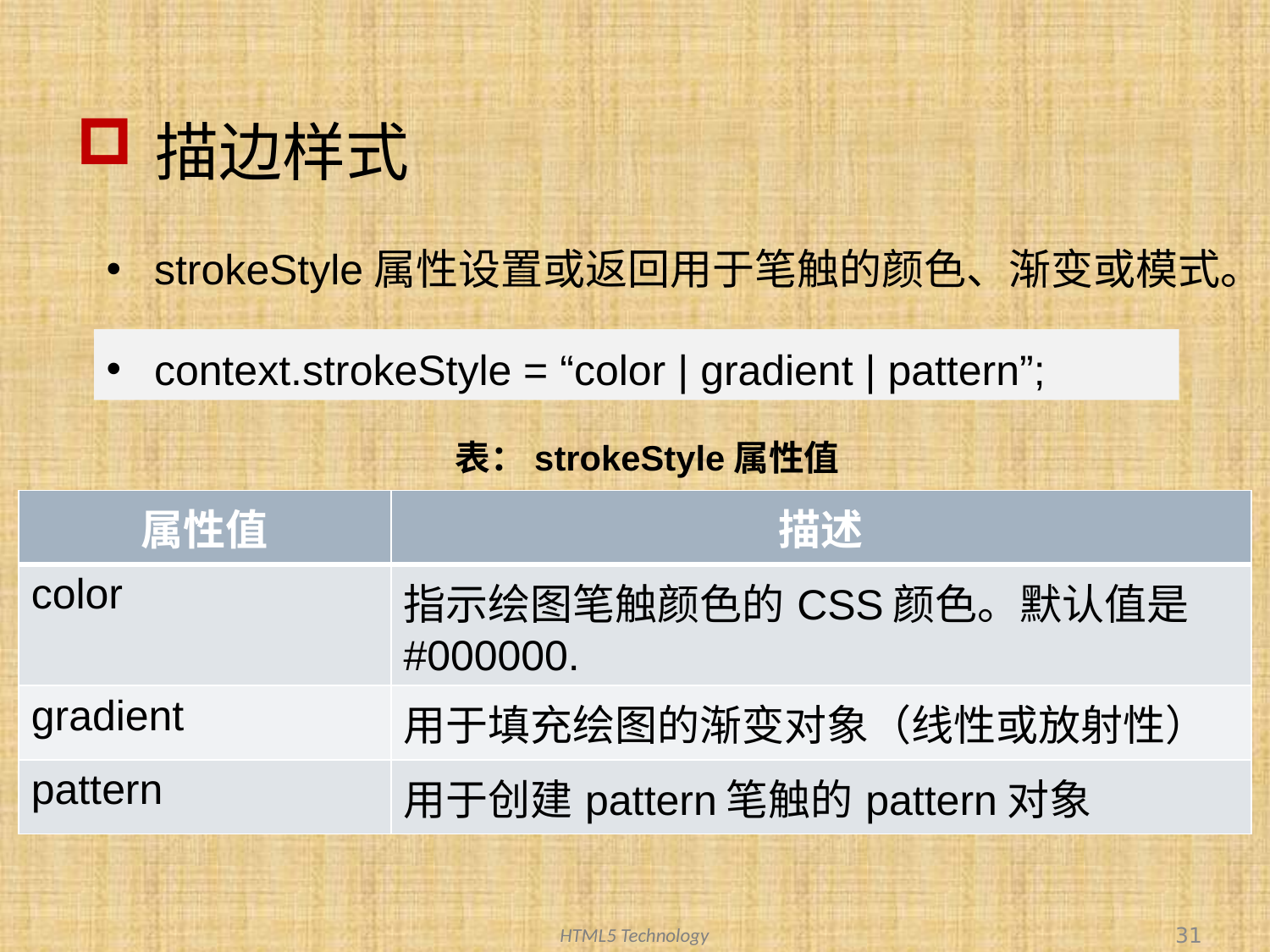

# 描边样式
strokeStyle属性设置或返回用于笔触的颜色、渐变或模式。
context.strokeStyle = “color | gradient | pattern”;
表：strokeStyle属性值
| 属性值 | 描述 |
| --- | --- |
| color | 指示绘图笔触颜色的CSS颜色。默认值是#000000. |
| gradient | 用于填充绘图的渐变对象（线性或放射性） |
| pattern | 用于创建pattern笔触的pattern对象 |
31
HTML5 Technology